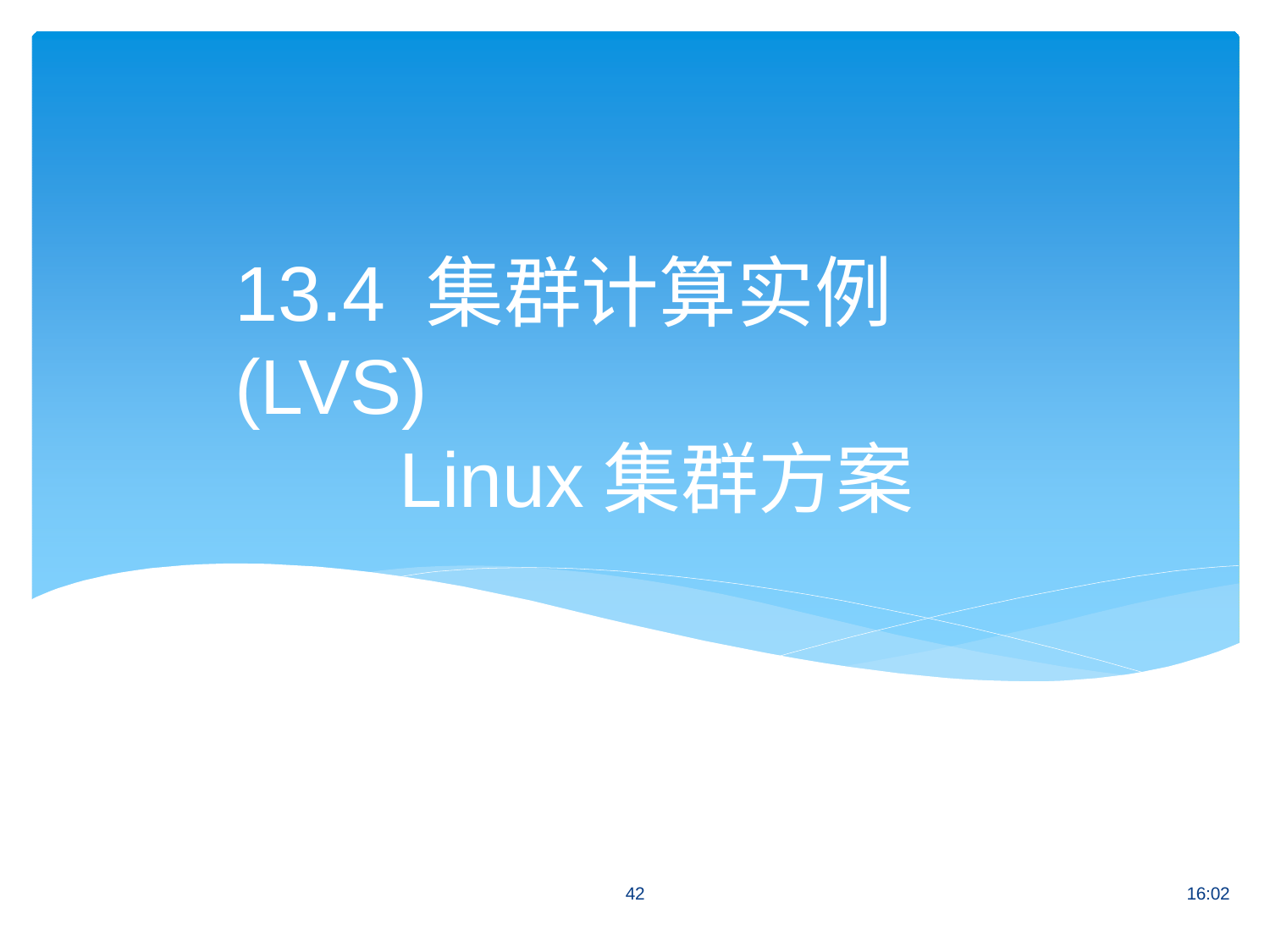

# 13.4 集群计算实例 (LVS)
Linux集群方案

42
16:02